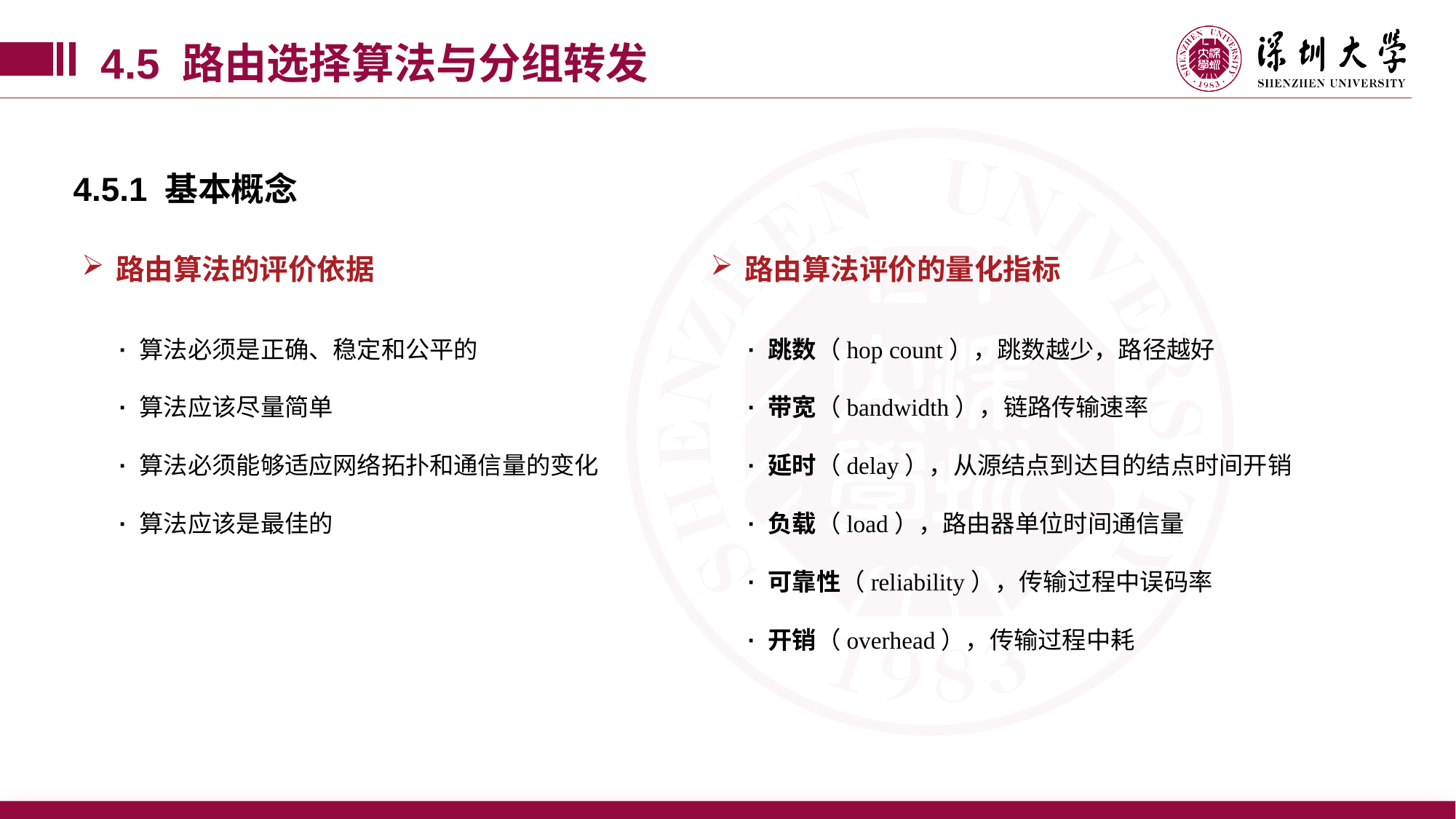

4.5 路由选择算法与分组转发

4.5.1 基本概念
路由算法的评价依据
路由算法评价的量化指标
 · 算法必须是正确、稳定和公平的
 · 算法应该尽量简单
 · 算法必须能够适应网络拓扑和通信量的变化
 · 算法应该是最佳的
 · 跳数（hop count），跳数越少，路径越好
 · 带宽（bandwidth），链路传输速率
 · 延时（delay），从源结点到达目的结点时间开销
 · 负载（load），路由器单位时间通信量
 · 可靠性（reliability），传输过程中误码率
 · 开销（overhead），传输过程中耗